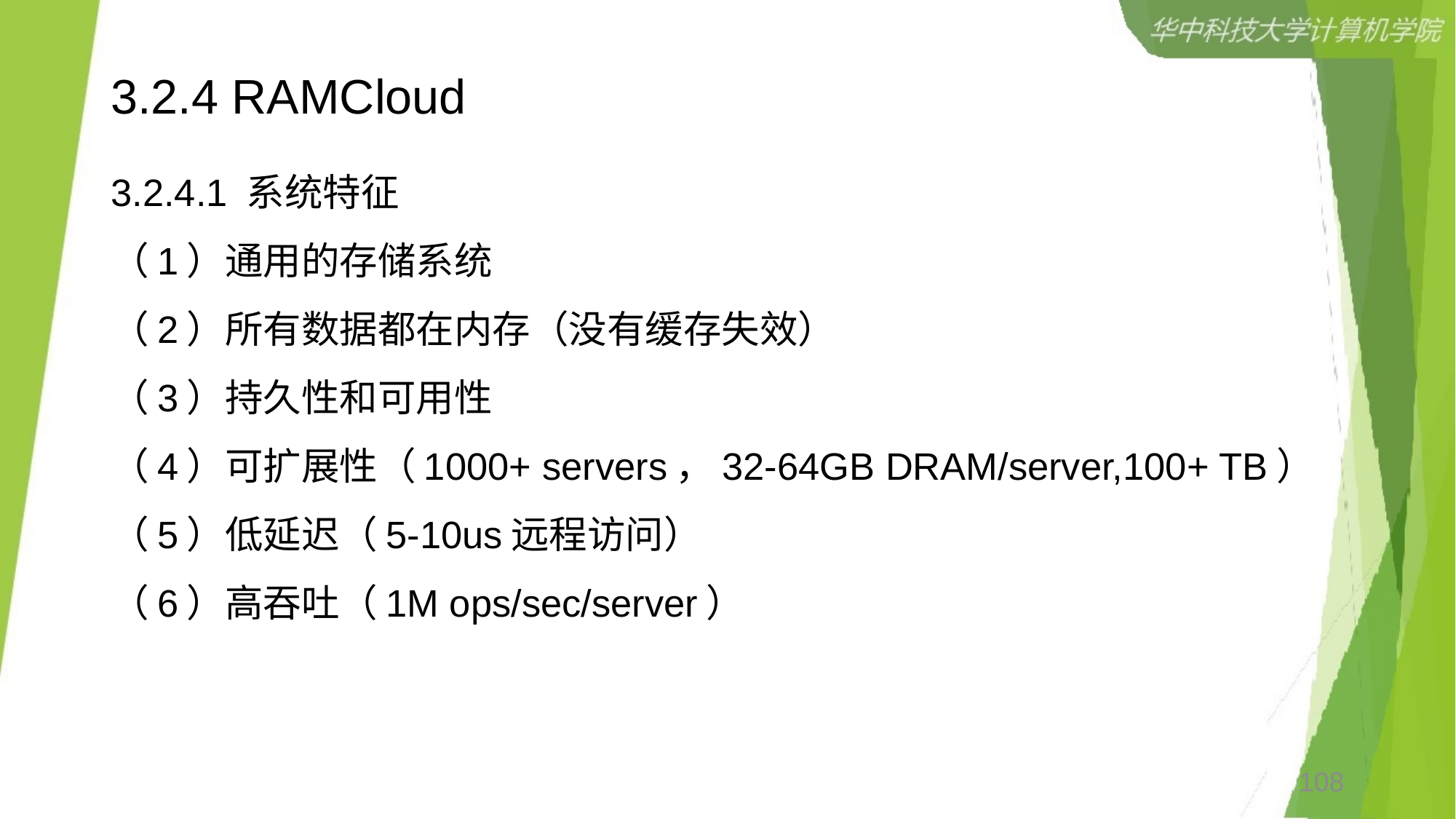

# 3.2.4 RAMCloud
3.2.4.1 系统特征
（1）通用的存储系统
（2）所有数据都在内存（没有缓存失效）
（3）持久性和可用性
（4）可扩展性（1000+ servers，32-64GB DRAM/server,100+ TB）
（5）低延迟（5-10us远程访问）
（6）高吞吐（1M ops/sec/server）
108